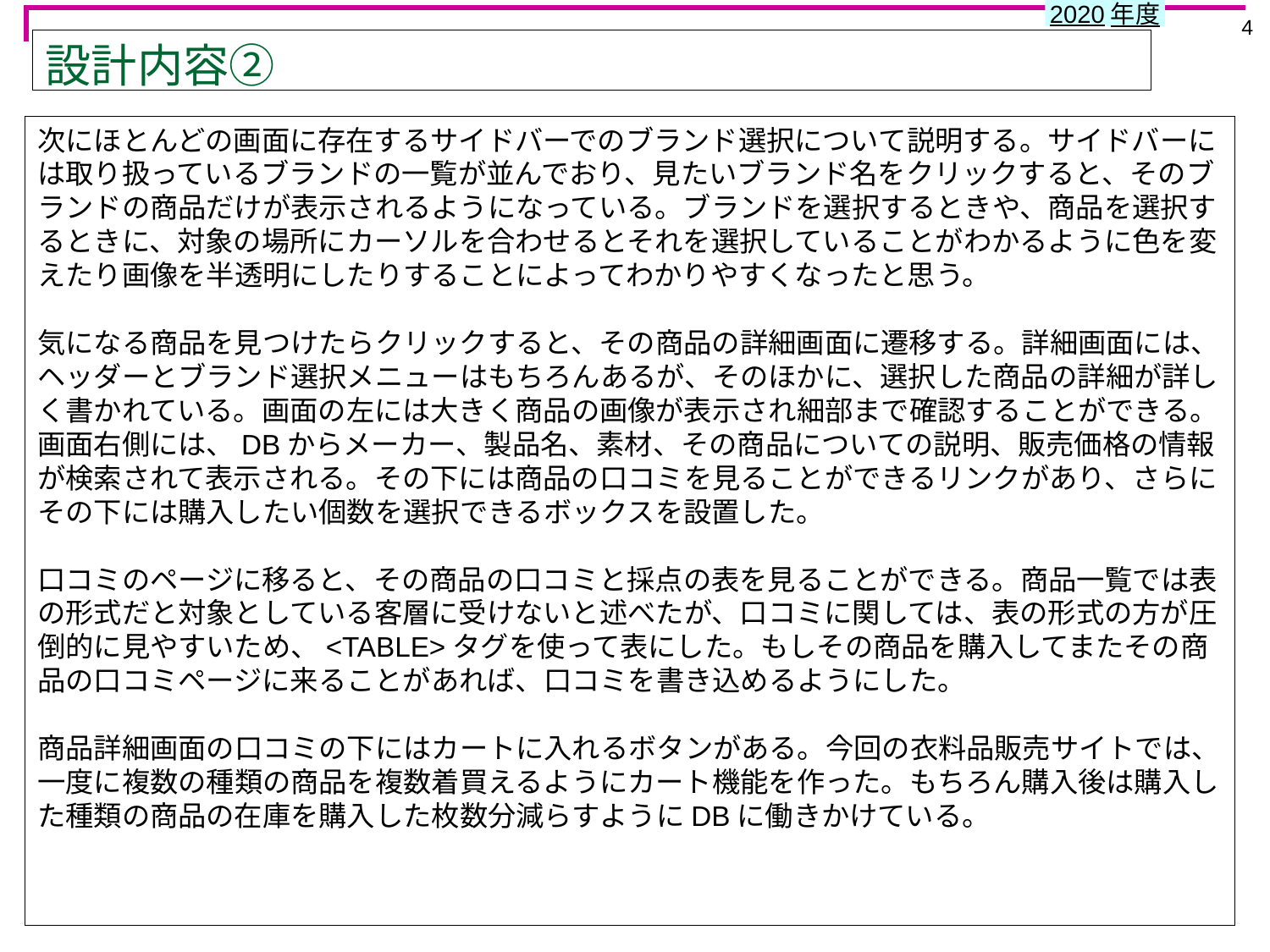

4
# 設計内容②
次にほとんどの画面に存在するサイドバーでのブランド選択について説明する。サイドバーには取り扱っているブランドの一覧が並んでおり、見たいブランド名をクリックすると、そのブランドの商品だけが表示されるようになっている。ブランドを選択するときや、商品を選択するときに、対象の場所にカーソルを合わせるとそれを選択していることがわかるように色を変えたり画像を半透明にしたりすることによってわかりやすくなったと思う。

気になる商品を見つけたらクリックすると、その商品の詳細画面に遷移する。詳細画面には、ヘッダーとブランド選択メニューはもちろんあるが、そのほかに、選択した商品の詳細が詳しく書かれている。画面の左には大きく商品の画像が表示され細部まで確認することができる。画面右側には、DBからメーカー、製品名、素材、その商品についての説明、販売価格の情報が検索されて表示される。その下には商品の口コミを見ることができるリンクがあり、さらにその下には購入したい個数を選択できるボックスを設置した。

口コミのページに移ると、その商品の口コミと採点の表を見ることができる。商品一覧では表の形式だと対象としている客層に受けないと述べたが、口コミに関しては、表の形式の方が圧倒的に見やすいため、<TABLE>タグを使って表にした。もしその商品を購入してまたその商品の口コミページに来ることがあれば、口コミを書き込めるようにした。

商品詳細画面の口コミの下にはカートに入れるボタンがある。今回の衣料品販売サイトでは、一度に複数の種類の商品を複数着買えるようにカート機能を作った。もちろん購入後は購入した種類の商品の在庫を購入した枚数分減らすようにDBに働きかけている。